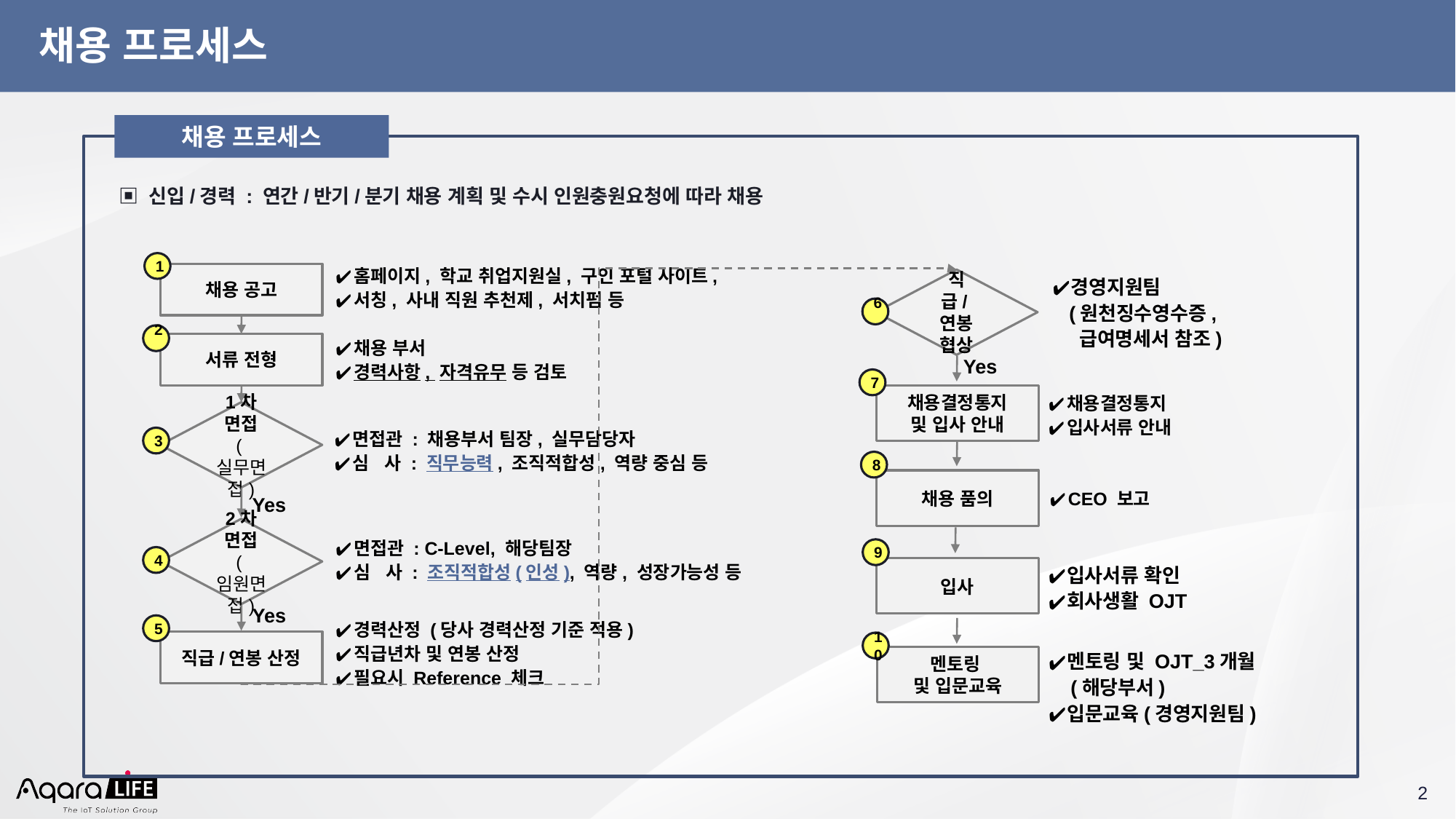

# 채용 프로세스
채용 프로세스

  ▣ 신입/경력 : 연간/반기/분기 채용 계획 및 수시 인원충원요청에 따라 채용
1
홈페이지, 학교 취업지원실, 구인 포털 사이트,
서칭, 사내 직원 추천제, 서치펌 등
채용 공고
경영지원팀
   (원천징수영수증,
    급여명세서 참조)
직급/연봉
협상
6
2
채용 부서
경력사항, 자격유무 등 검토
서류 전형
Yes
7
채용결정통지
입사서류 안내
채용결정통지
및 입사 안내
1차 면접
(실무면접)
면접관 : 채용부서 팀장, 실무담당자
심   사 : 직무능력, 조직적합성, 역량 중심 등
3
8
채용 품의
CEO 보고
Yes
2차 면접
(임원면접)
면접관 : C-Level, 해당팀장
심   사 : 조직적합성(인성), 역량, 성장가능성 등
9
4
입사서류 확인
회사생활 OJT
입사
Yes
경력산정 (당사 경력산정 기준 적용)
직급년차 및 연봉 산정
필요시 Reference 체크
5
직급/연봉 산정
10
멘토링 및 OJT_3개월
    (해당부서)
입문교육(경영지원팀)
멘토링
및 입문교육
2